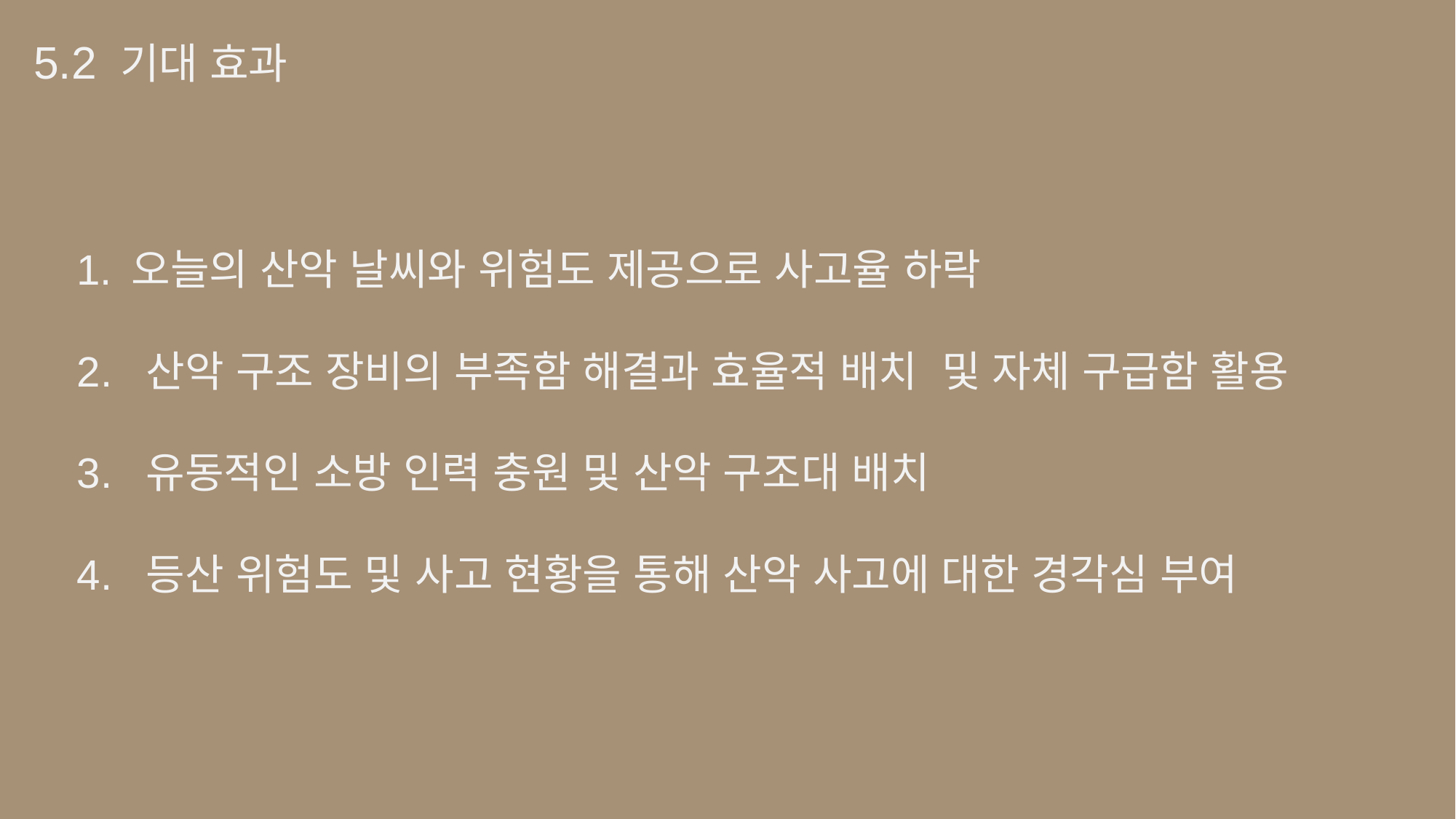

5.2 기대 효과
오늘의 산악 날씨와 위험도 제공으로 사고율 하락
2.  산악 구조 장비의 부족함 해결과 효율적 배치  및 자체 구급함 활용
3.  유동적인 소방 인력 충원 및 산악 구조대 배치
4.  등산 위험도 및 사고 현황을 통해 산악 사고에 대한 경각심 부여